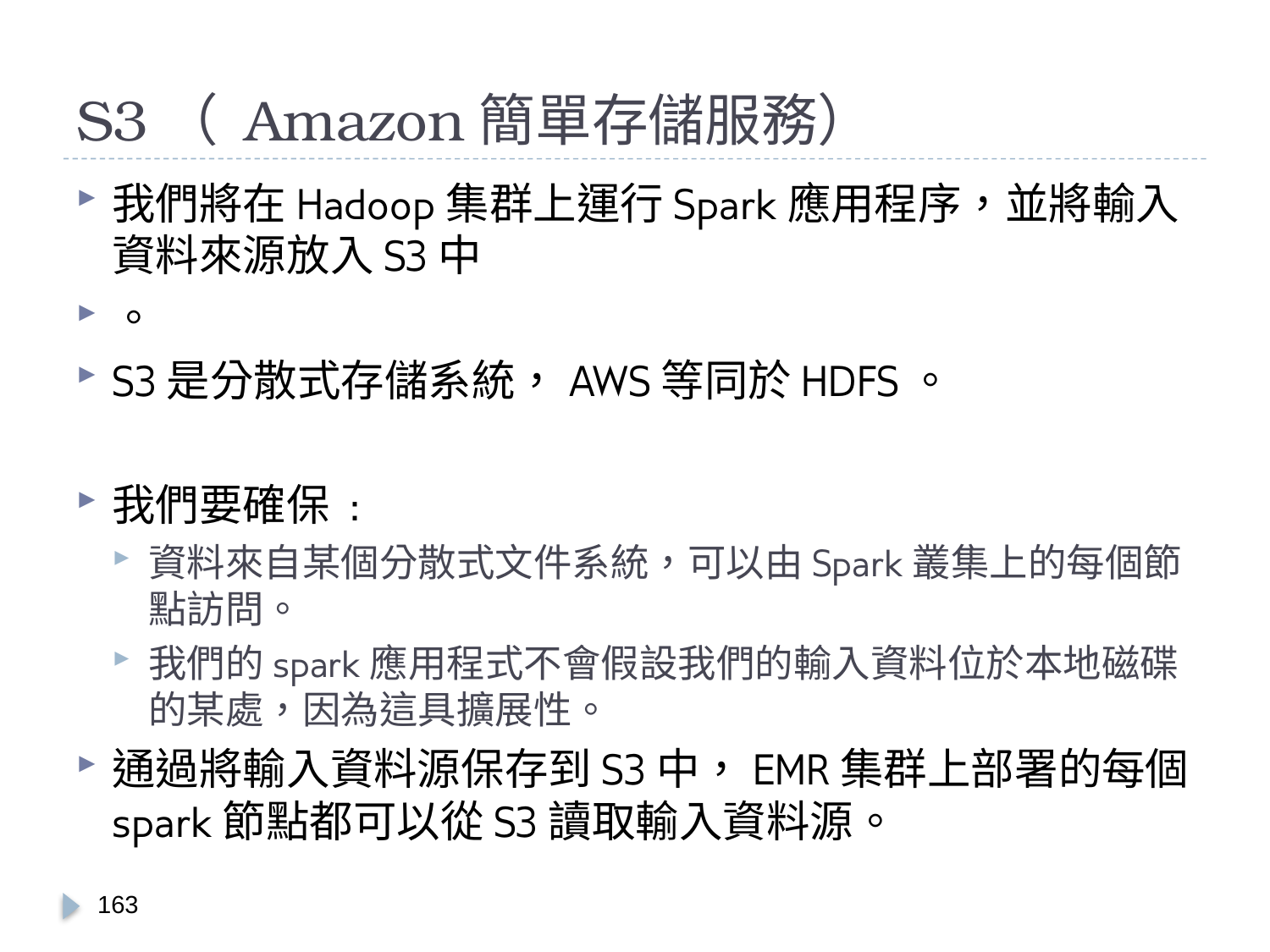

# S3（ Amazon簡單存儲服務）
我們將在Hadoop集群上運行Spark應用程序，並將輸入資料來源放入S3中
。
S3是分散式存儲系統，AWS等同於HDFS。

我們要確保 :
資料來自某個分散式文件系統，可以由Spark叢集上的每個節點訪問。
我們的spark應用程式不會假設我們的輸入資料位於本地磁碟的某處，因為這具擴展性。
通過將輸入資料源保存到S3中，EMR集群上部署的每個spark節點都可以從S3讀取輸入資料源。
163